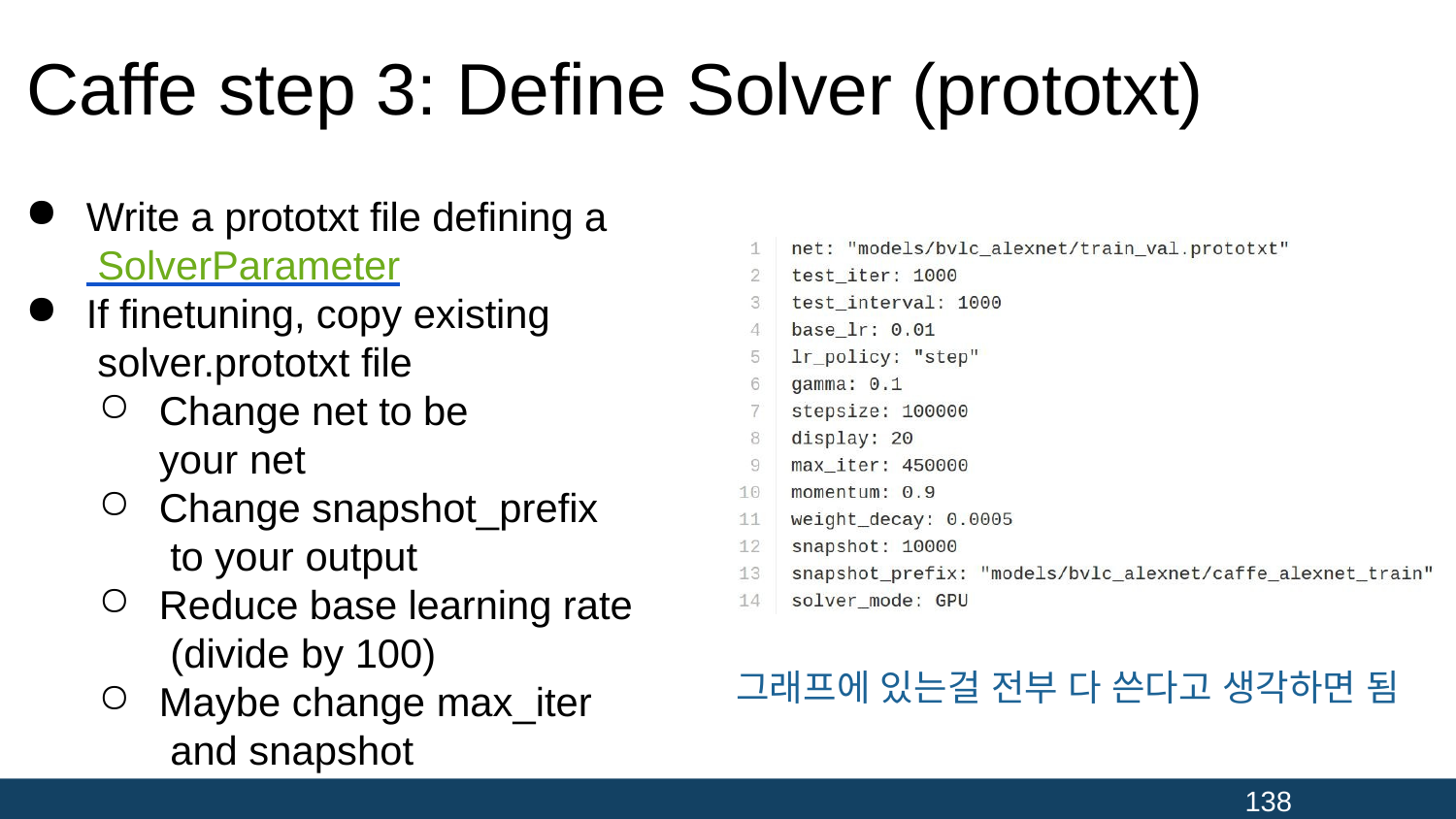

# Caffe step 3: Define Solver (prototxt)
Write a prototxt file defining a  SolverParameter
If finetuning, copy existing  solver.prototxt file
Change net to be your net
Change snapshot_prefix  to your output
Reduce base learning rate  (divide by 100)
Maybe change max_iter  and snapshot

그래프에 있는걸 전부 다 쓴다고 생각하면 됨